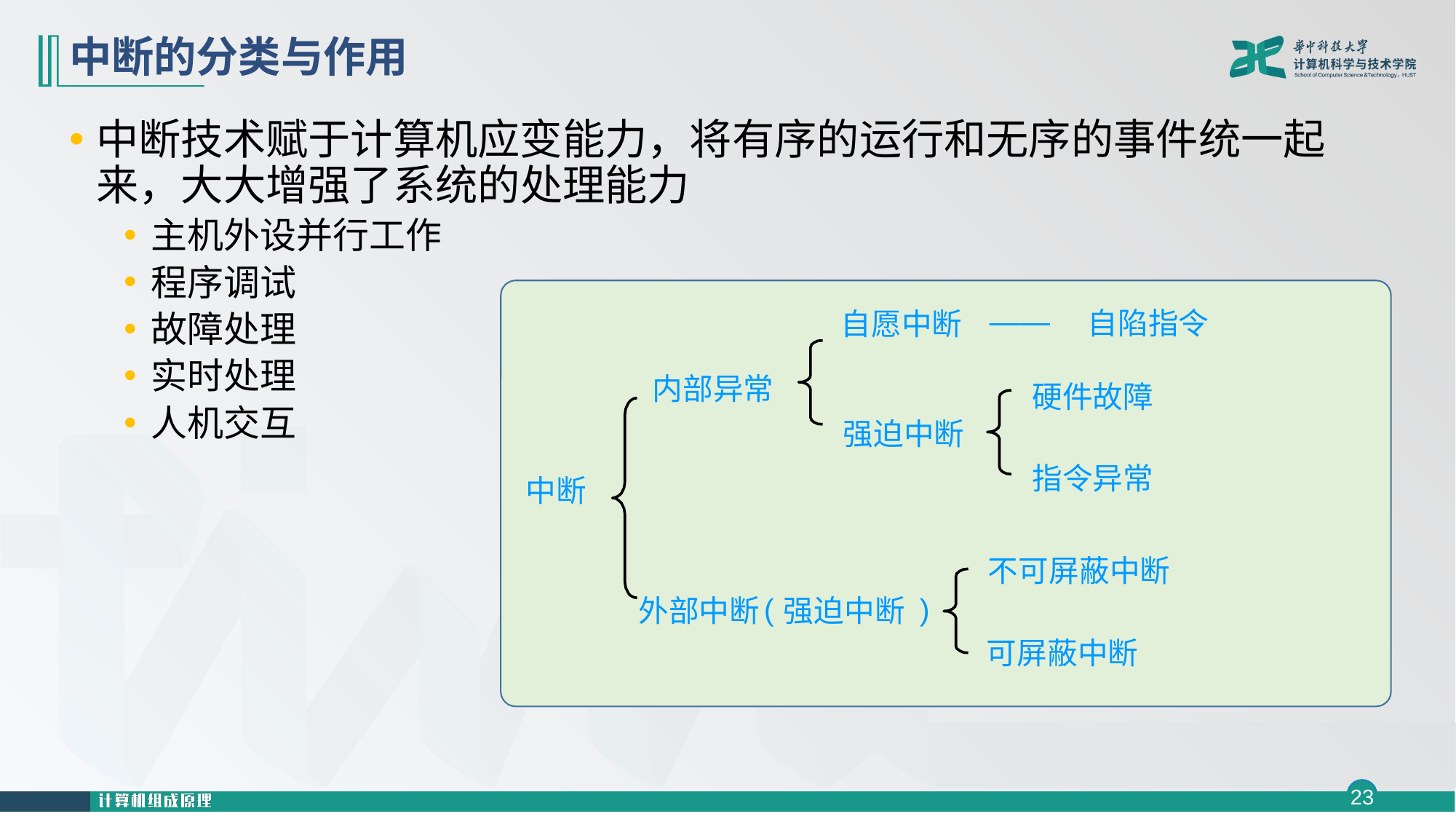

# 中断的分类与作用
中断技术赋于计算机应变能力，将有序的运行和无序的事件统一起来，大大增强了系统的处理能力
主机外设并行工作
程序调试
故障处理
实时处理
人机交互

——

自陷指令
自愿中断

内部异常

硬件故障

强迫中断

指令异常

中断
不可屏蔽中断

  (
)

外部中断
强迫中断
可屏蔽中断